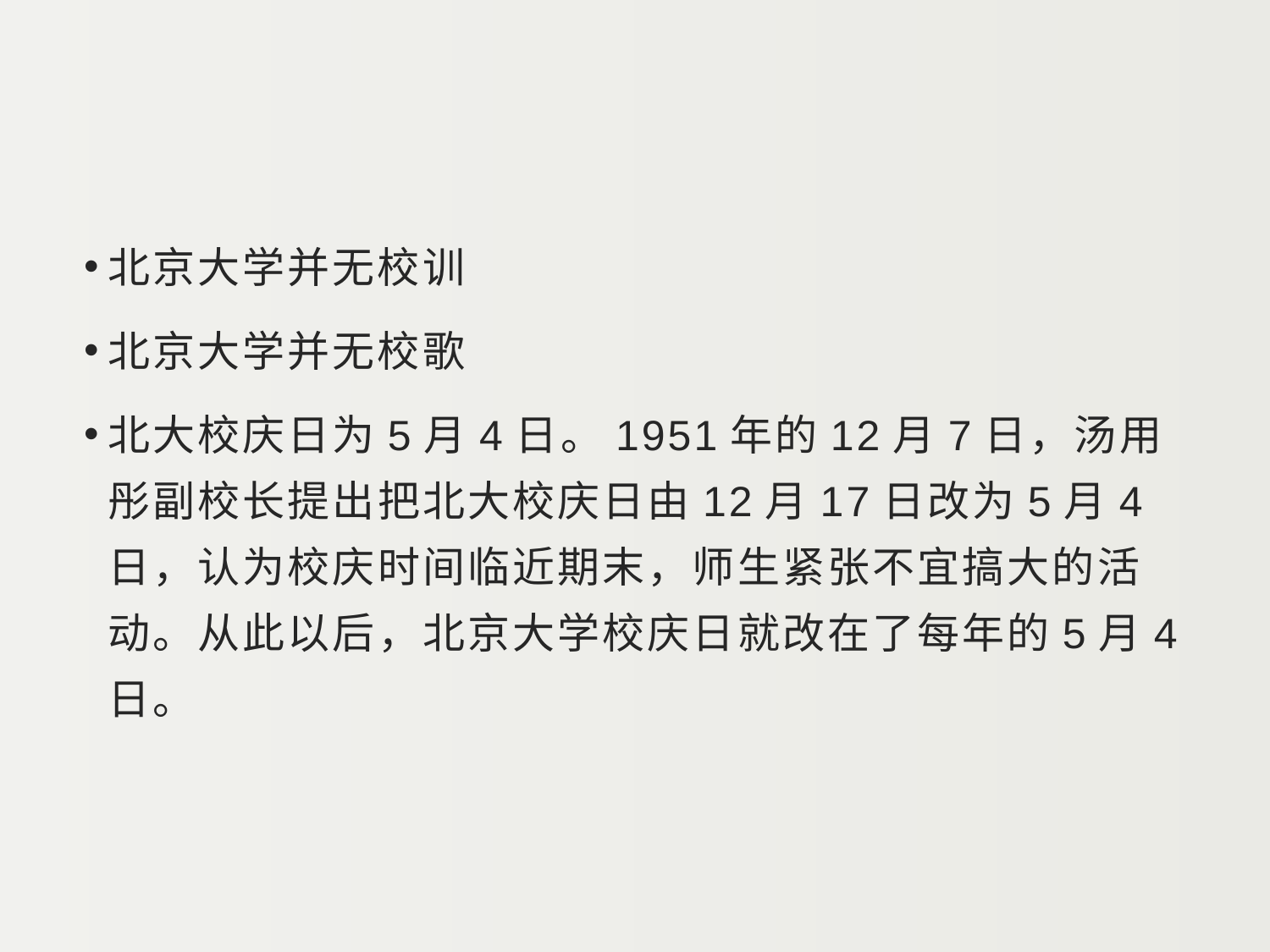

北京大学并无校训
北京大学并无校歌
北大校庆日为5月4日。1951年的12月7日，汤用彤副校长提出把北大校庆日由12月17日改为5月4日，认为校庆时间临近期末，师生紧张不宜搞大的活动。从此以后，北京大学校庆日就改在了每年的5月4日。